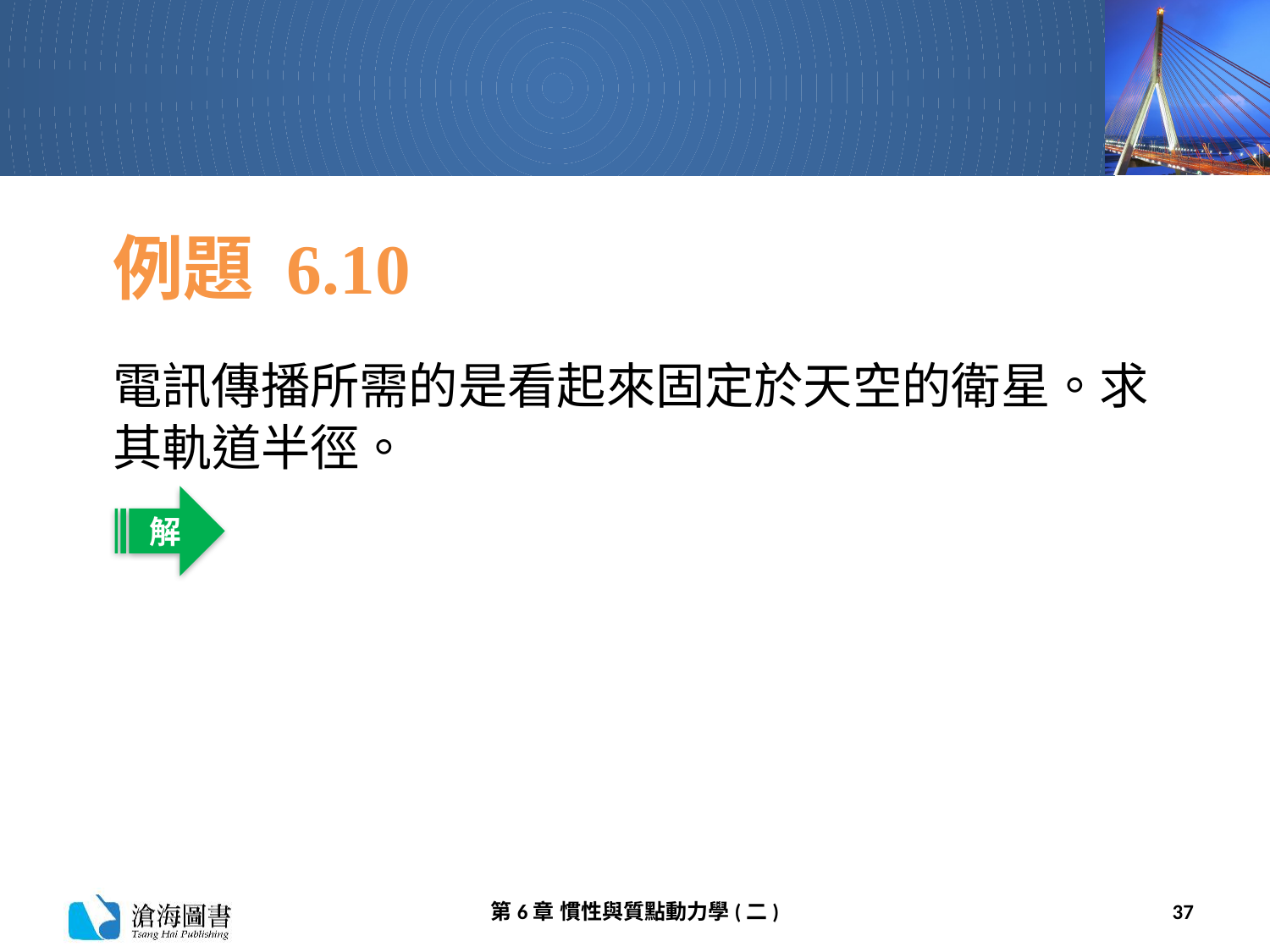

# 例題 6.10
電訊傳播所需的是看起來固定於天空的衛星。求其軌道半徑。
解
第6章 慣性與質點動力學(二)
37